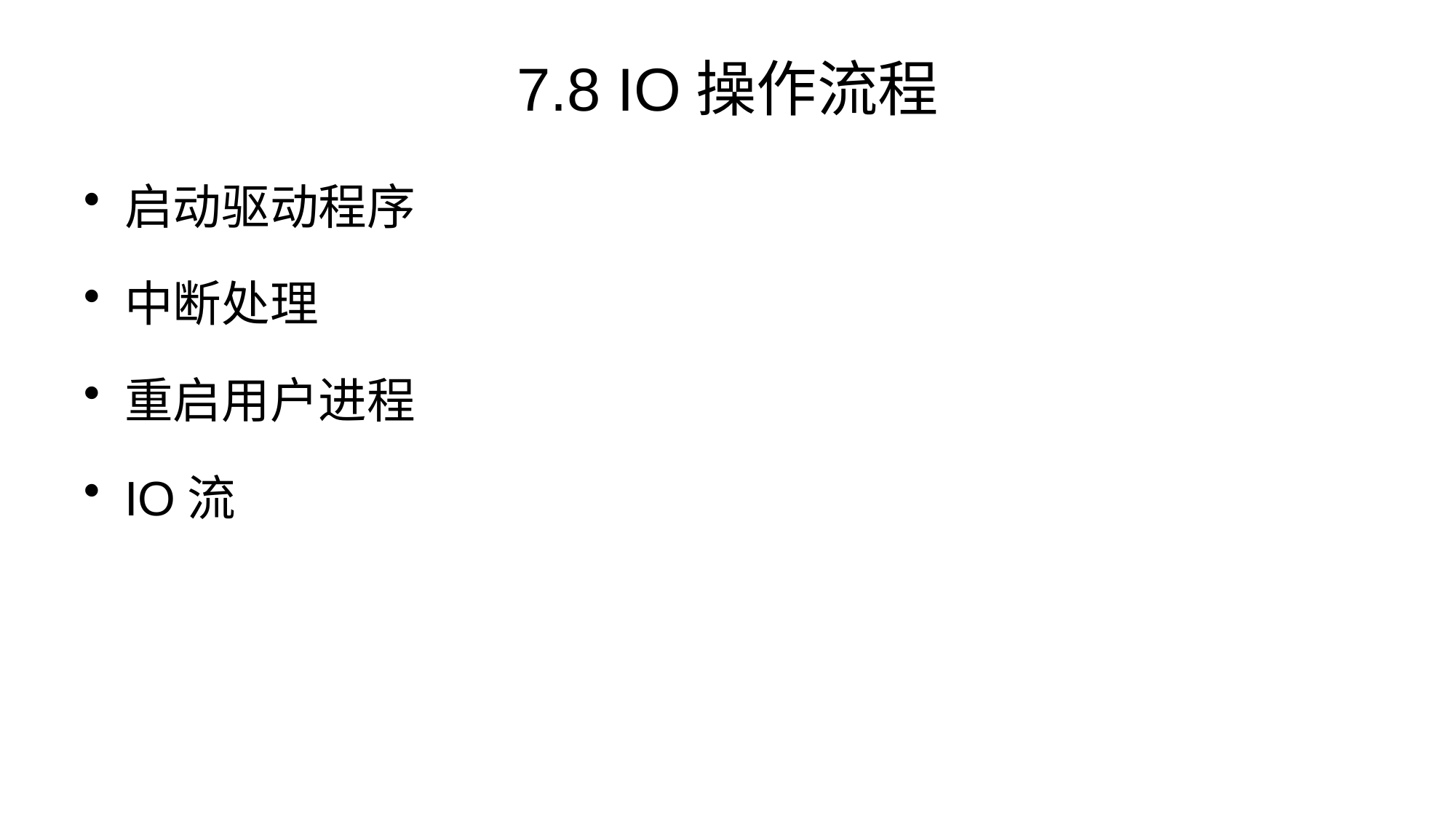

# 7.8 IO操作流程
启动驱动程序
中断处理
重启用户进程
IO流